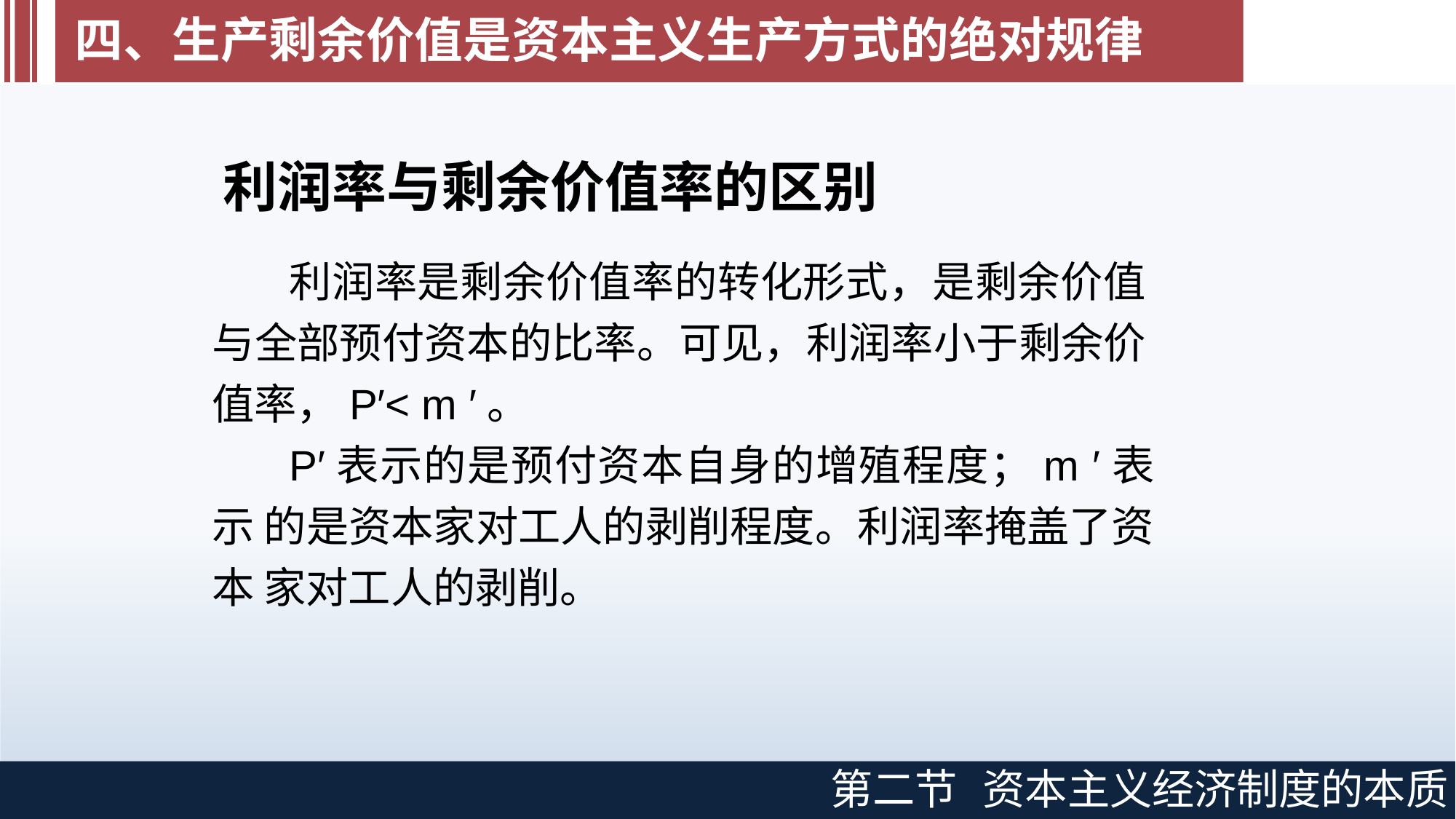

# 四、生产剩余价值是资本主义生产方式的绝对规律

利润率与剩余价值率的区别
利润率是剩余价值率的转化形式，是剩余价值 与全部预付资本的比率。可见，利润率小于剩余价 值率，P′< m ′。
P′表示的是预付资本自身的增殖程度；m ′表示 的是资本家对工人的剥削程度。利润率掩盖了资本 家对工人的剥削。
第二节
资本主义经济制度的本质